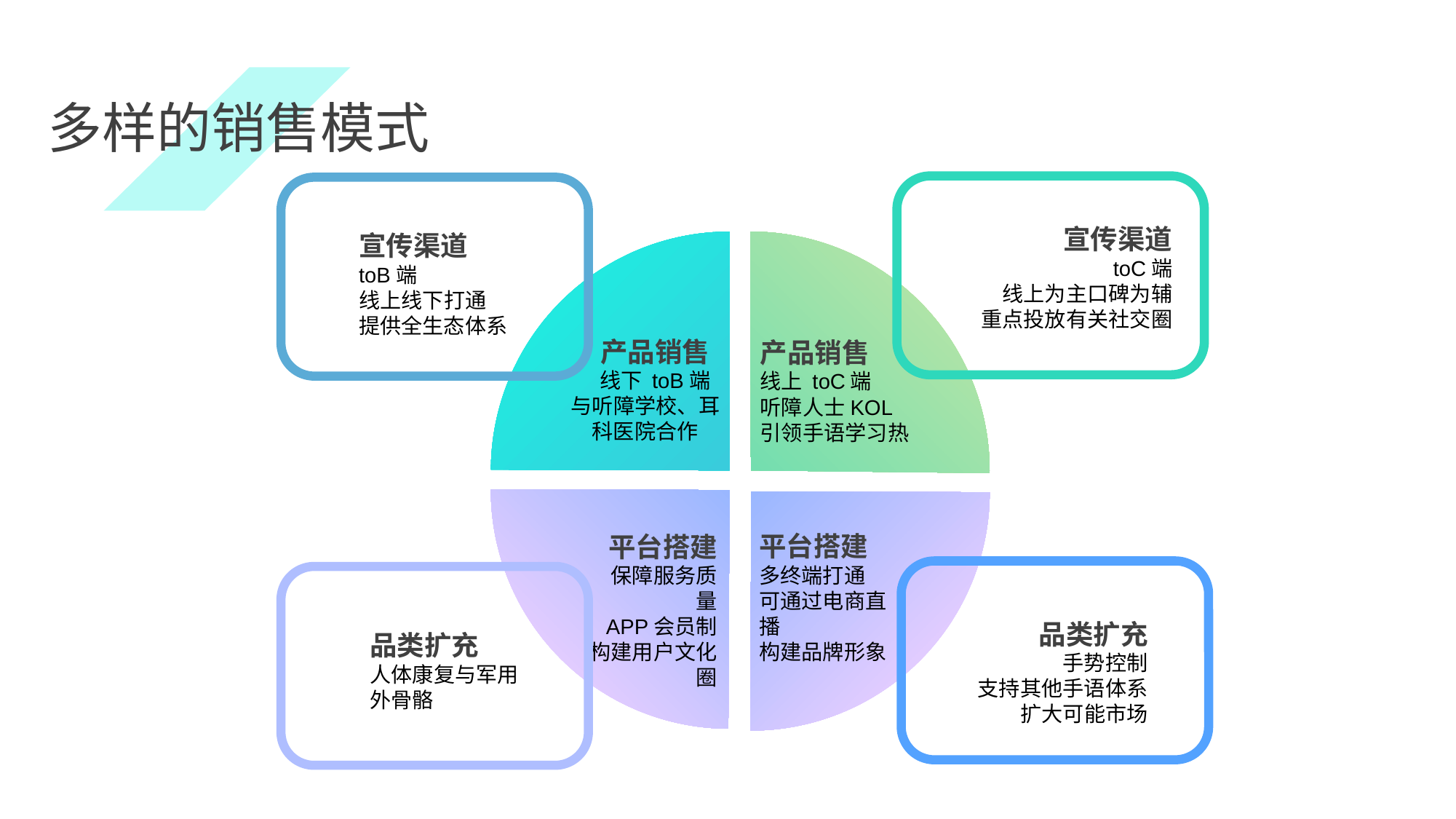

多样的销售模式

宣传渠道
toB端
线上线下打通
提供全生态体系
宣传渠道
 toC端
线上为主口碑为辅
重点投放有关社交圈

   产品销售
   线下 toB端
与听障学校、耳科医院合作

产品销售
线上 toC端
听障人士KOL
引领手语学习热

   平台搭建
   保障服务质量
APP会员制
构建用户文化圈

平台搭建
多终端打通
可通过电商直播
构建品牌形象

品类扩充
人体康复与军用外骨骼
品类扩充
手势控制
支持其他手语体系
扩大可能市场